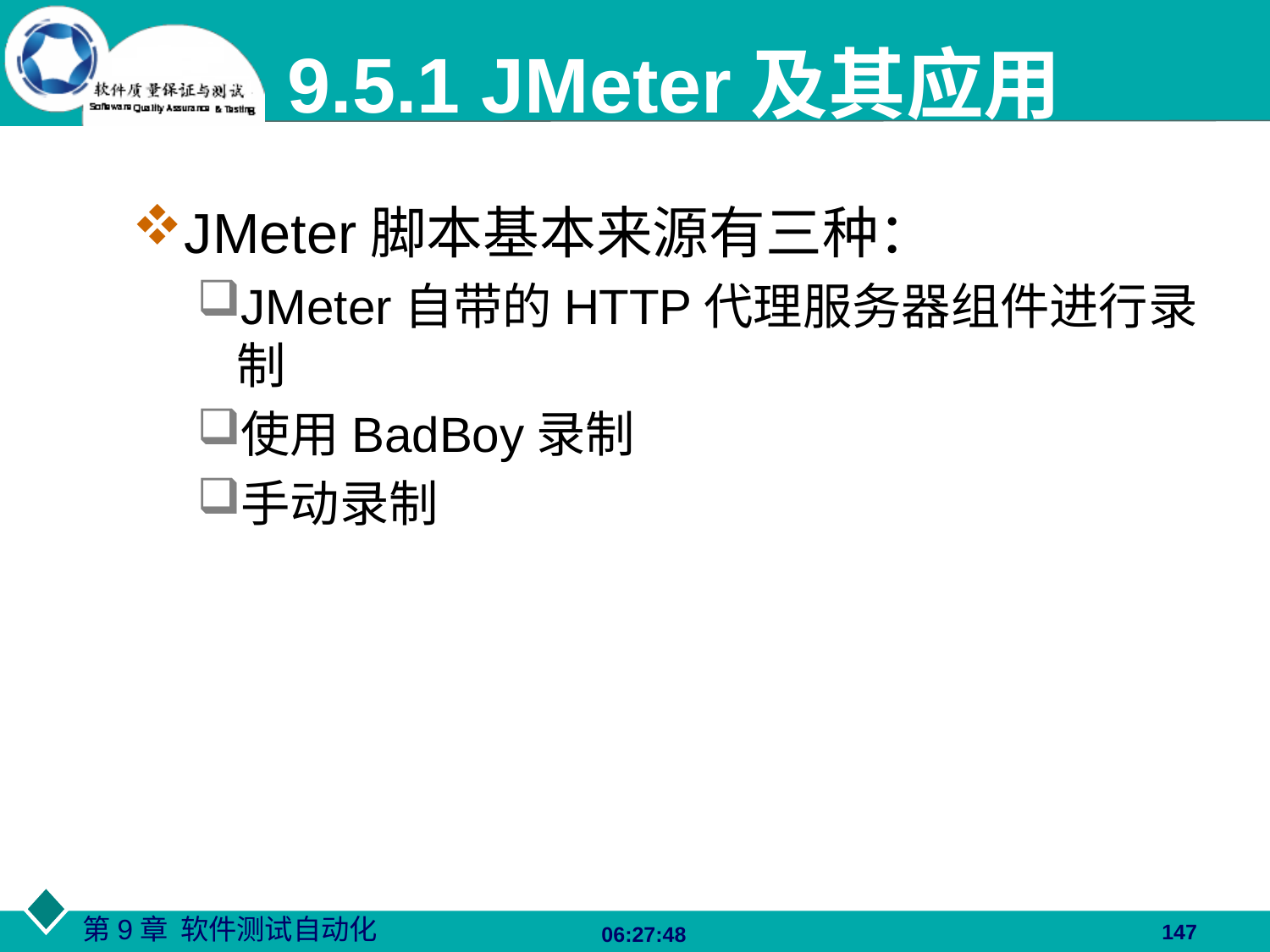

# 9.5.1 JMeter及其应用
JMeter脚本基本来源有三种：
JMeter自带的HTTP代理服务器组件进行录制
使用BadBoy录制
手动录制
147
06:27:48